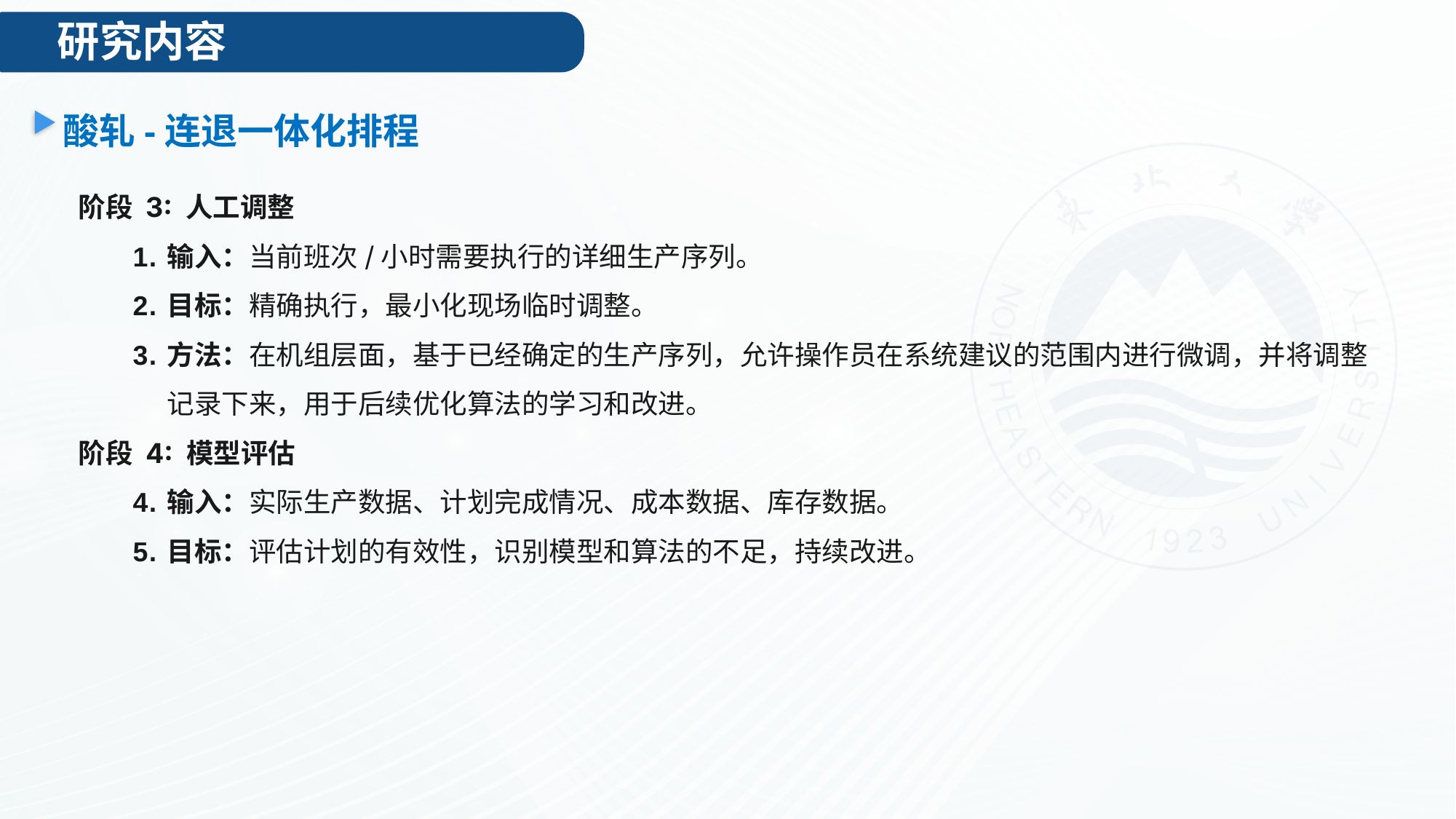

研究内容
酸轧-连退一体化排程

阶段 3: 人工调整
输入：当前班次/小时需要执行的详细生产序列。
目标：精确执行，最小化现场临时调整。
方法：在机组层面，基于已经确定的生产序列，允许操作员在系统建议的范围内进行微调，并将调整记录下来，用于后续优化算法的学习和改进。
阶段 4: 模型评估
输入：实际生产数据、计划完成情况、成本数据、库存数据。
目标：评估计划的有效性，识别模型和算法的不足，持续改进。